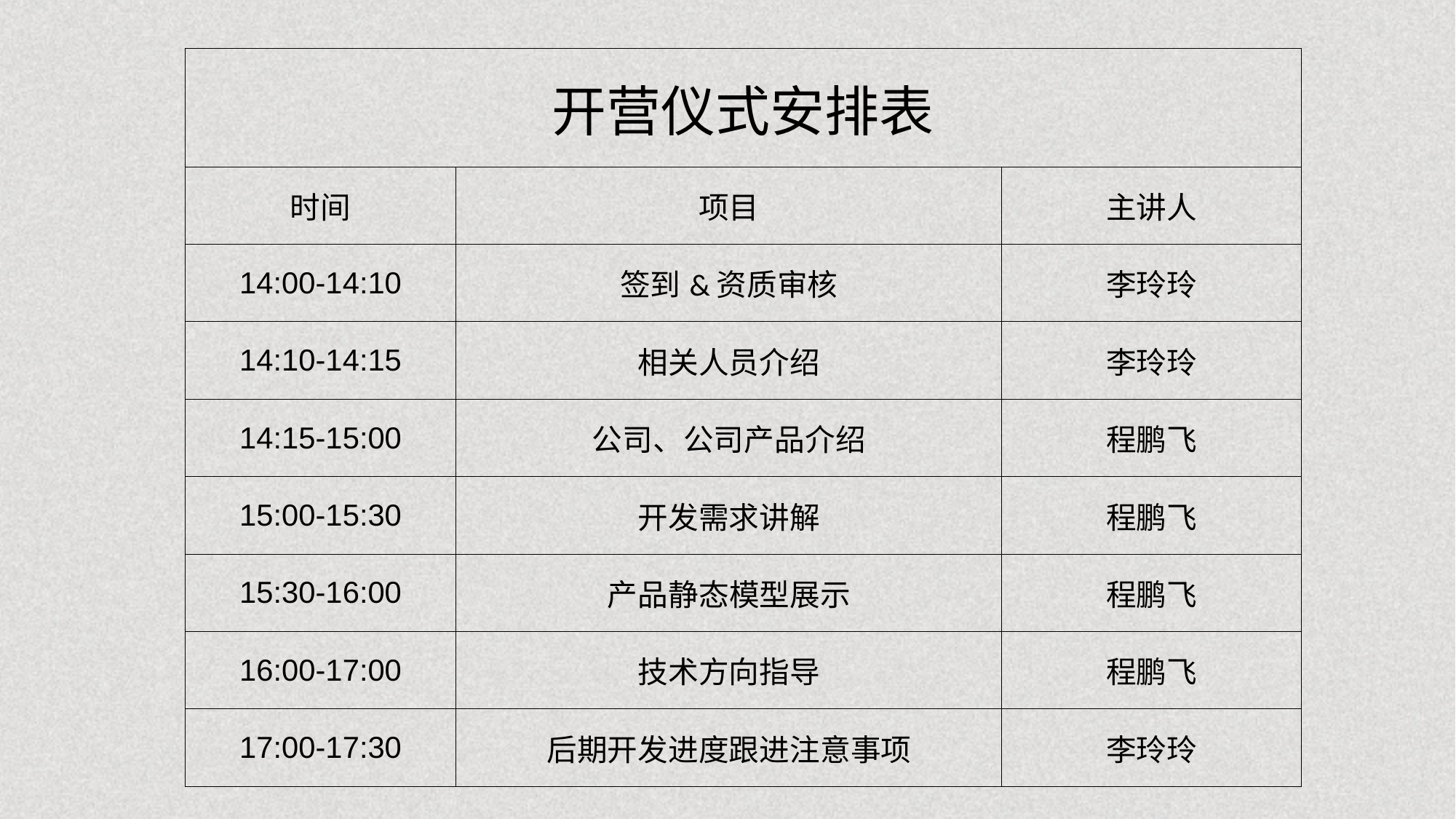

| 开营仪式安排表 |  |  |
| --- | --- | --- |
| 时间 | 项目 | 主讲人 |
| 14:00-14:10 | 签到&资质审核 | 李玲玲 |
| 14:10-14:15 | 相关人员介绍 | 李玲玲 |
| 14:15-15:00 | 公司、公司产品介绍 | 程鹏飞 |
| 15:00-15:30 | 开发需求讲解 | 程鹏飞 |
| 15:30-16:00 | 产品静态模型展示 | 程鹏飞 |
| 16:00-17:00 | 技术方向指导 | 程鹏飞 |
| 17:00-17:30 | 后期开发进度跟进注意事项 | 李玲玲 |